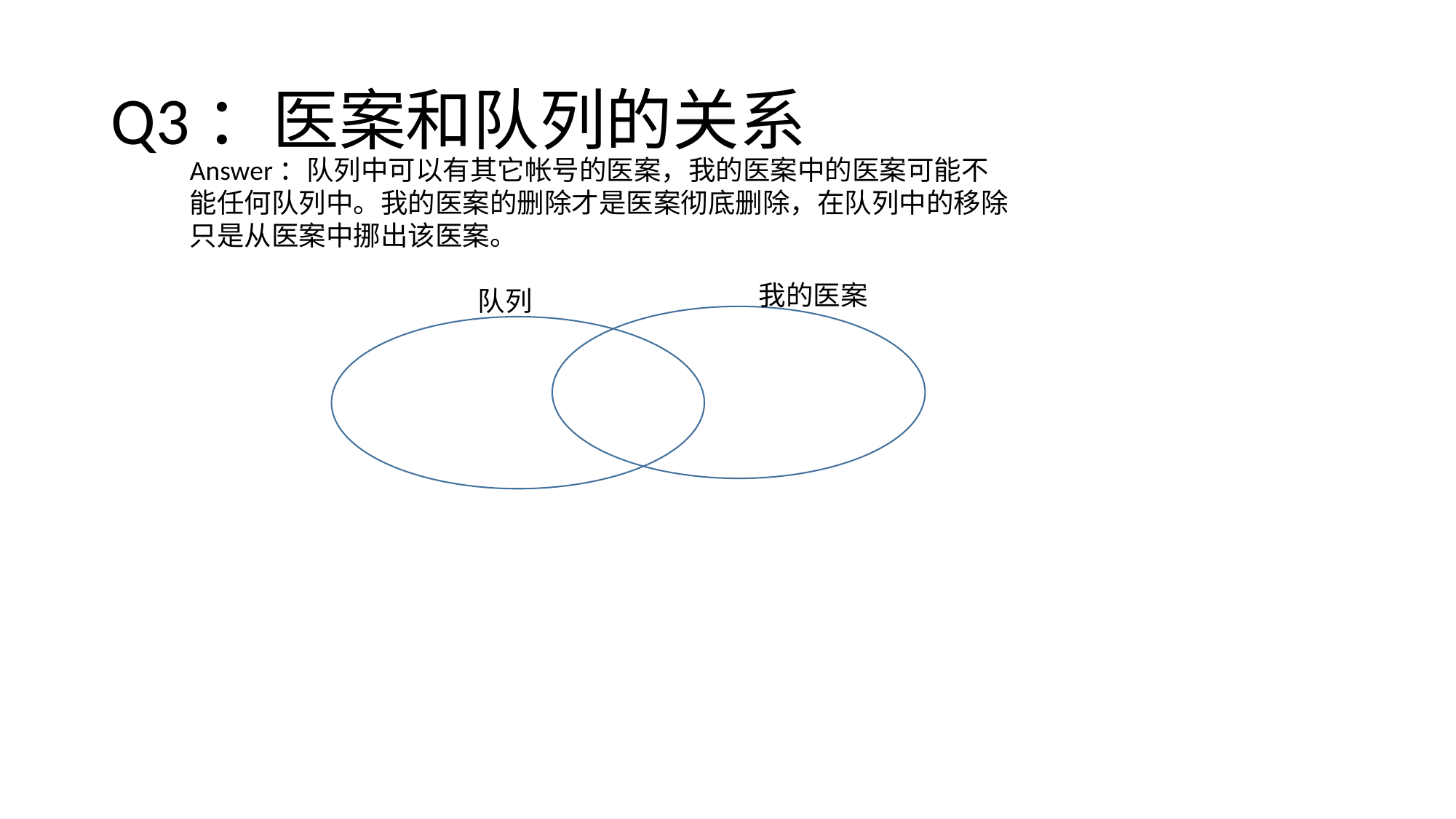

# Q3：医案和队列的关系
Answer：队列中可以有其它帐号的医案，我的医案中的医案可能不能任何队列中。我的医案的删除才是医案彻底删除，在队列中的移除只是从医案中挪出该医案。
我的医案
队列